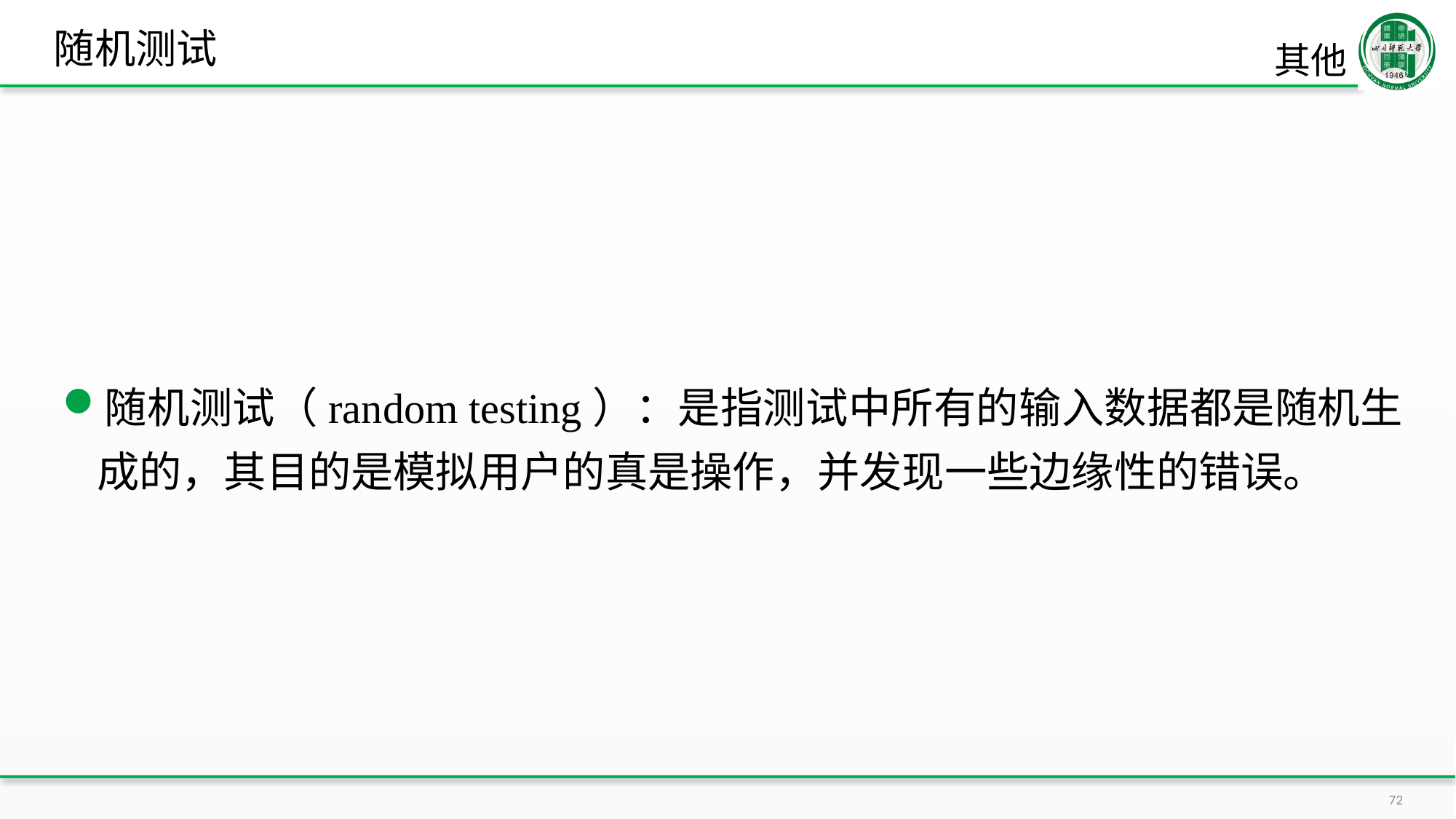

# 随机测试
其他
随机测试（random testing）：是指测试中所有的输入数据都是随机生成的，其目的是模拟用户的真是操作，并发现一些边缘性的错误。
72